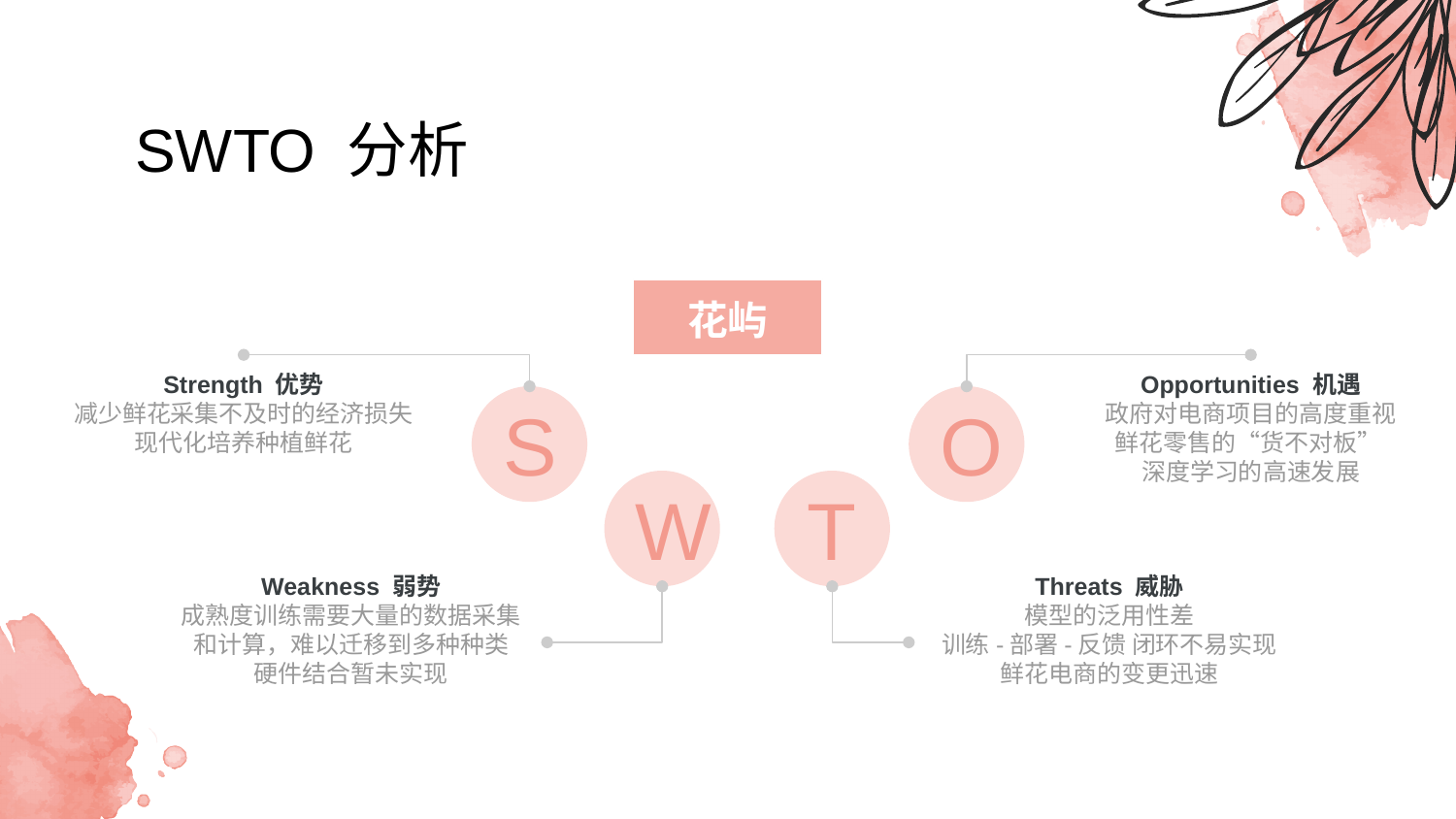

# SWTO 分析

花屿
Strength 优势
减少鲜花采集不及时的经济损失
现代化培养种植鲜花
Opportunities 机遇
政府对电商项目的高度重视
鲜花零售的“货不对板”
深度学习的高速发展
S
O
W
T
Weakness 弱势
成熟度训练需要大量的数据采集和计算，难以迁移到多种种类
硬件结合暂未实现
Threats 威胁
模型的泛用性差
训练-部署-反馈 闭环不易实现
鲜花电商的变更迅速